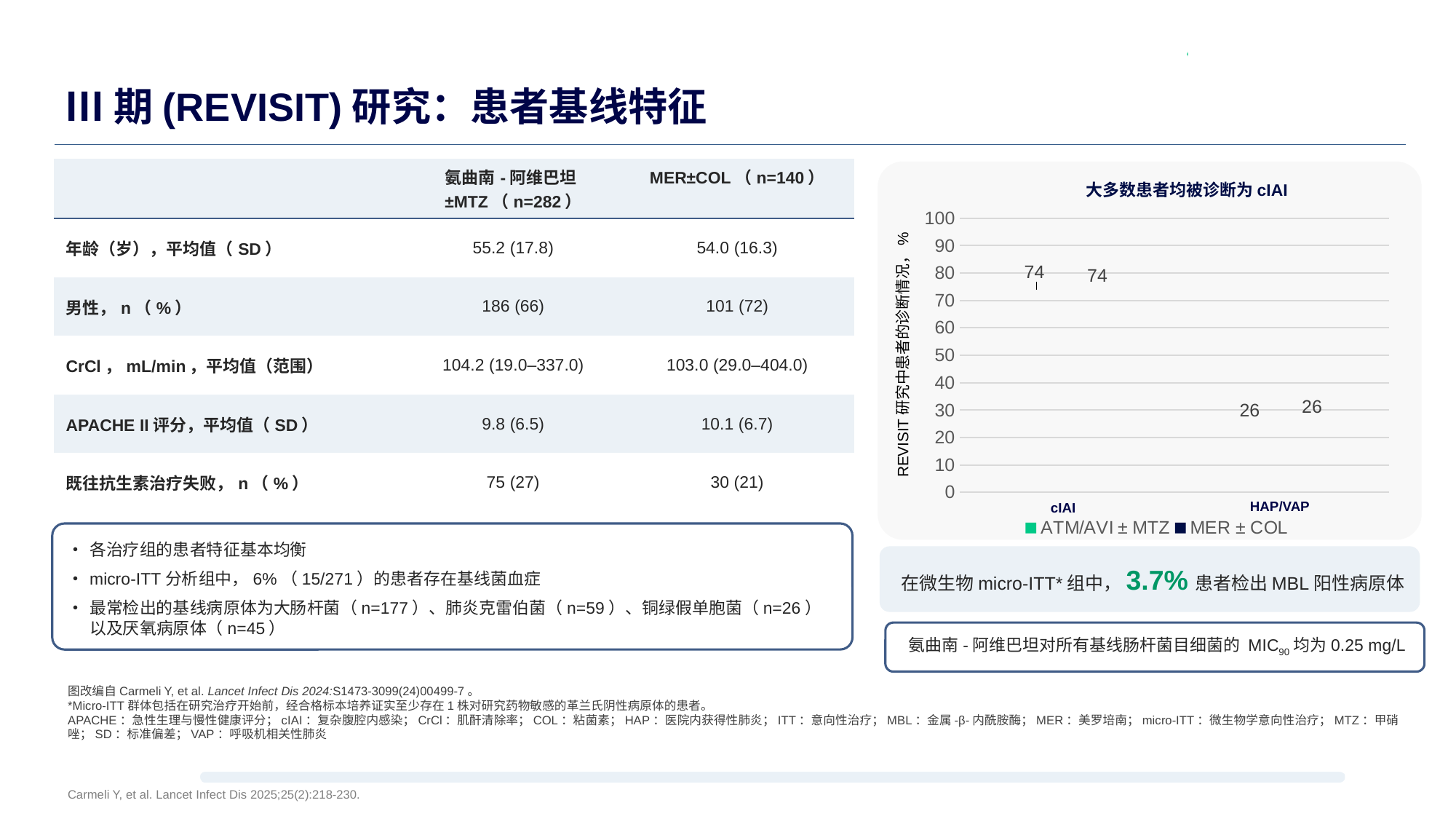

# Ⅲ期(REVISIT)研究：患者基线特征
|  | 氨曲南-阿维巴坦±MTZ（n=282） | MER±COL（n=140） |
| --- | --- | --- |
| 年龄（岁），平均值（SD） | 55.2 (17.8) | 54.0 (16.3) |
| 男性，n（%） | 186 (66) | 101 (72) |
| CrCl，mL/min，平均值（范围） | 104.2 (19.0–337.0) | 103.0 (29.0–404.0) |
| APACHE II评分，平均值（SD） | 9.8 (6.5) | 10.1 (6.7) |
| 既往抗生素治疗失败，n（%） | 75 (27) | 30 (21) |

### Chart

| Category | ATM/AVI ± MTZ | MER ± COL |
|---|---|---|
| cIAI | 74.0 | 74.0 |
| HAP/VAP | 26.0 | 26.0 |
大多数患者均被诊断为cIAI
REVISIT研究中患者的诊断情况，%
HAP/VAP
cIAI

各治疗组的患者特征基本均衡
micro-ITT分析组中，6%（15/271）的患者存在基线菌血症
最常检出的基线病原体为大肠杆菌（n=177）、肺炎克雷伯菌（n=59）、铜绿假单胞菌（n=26）以及厌氧病原体（n=45）

在微生物micro-ITT*组中，3.7%患者检出MBL阳性病原体

氨曲南-阿维巴坦对所有基线肠杆菌目细菌的 MIC90均为0.25 mg/L
图改编自Carmeli Y, et al. Lancet Infect Dis 2024:S1473-3099(24)00499-7。
*Micro-ITT群体包括在研究治疗开始前，经合格标本培养证实至少存在1株对研究药物敏感的革兰氏阴性病原体的患者。
APACHE：急性生理与慢性健康评分；cIAI：复杂腹腔内感染；CrCl：肌酐清除率；COL：粘菌素；HAP：医院内获得性肺炎；ITT：意向性治疗；MBL：金属-β-内酰胺酶；MER：美罗培南；micro-ITT：微生物学意向性治疗；MTZ：甲硝唑；SD：标准偏差；VAP：呼吸机相关性肺炎
Carmeli Y, et al. Lancet Infect Dis 2025;25(2):218-230.